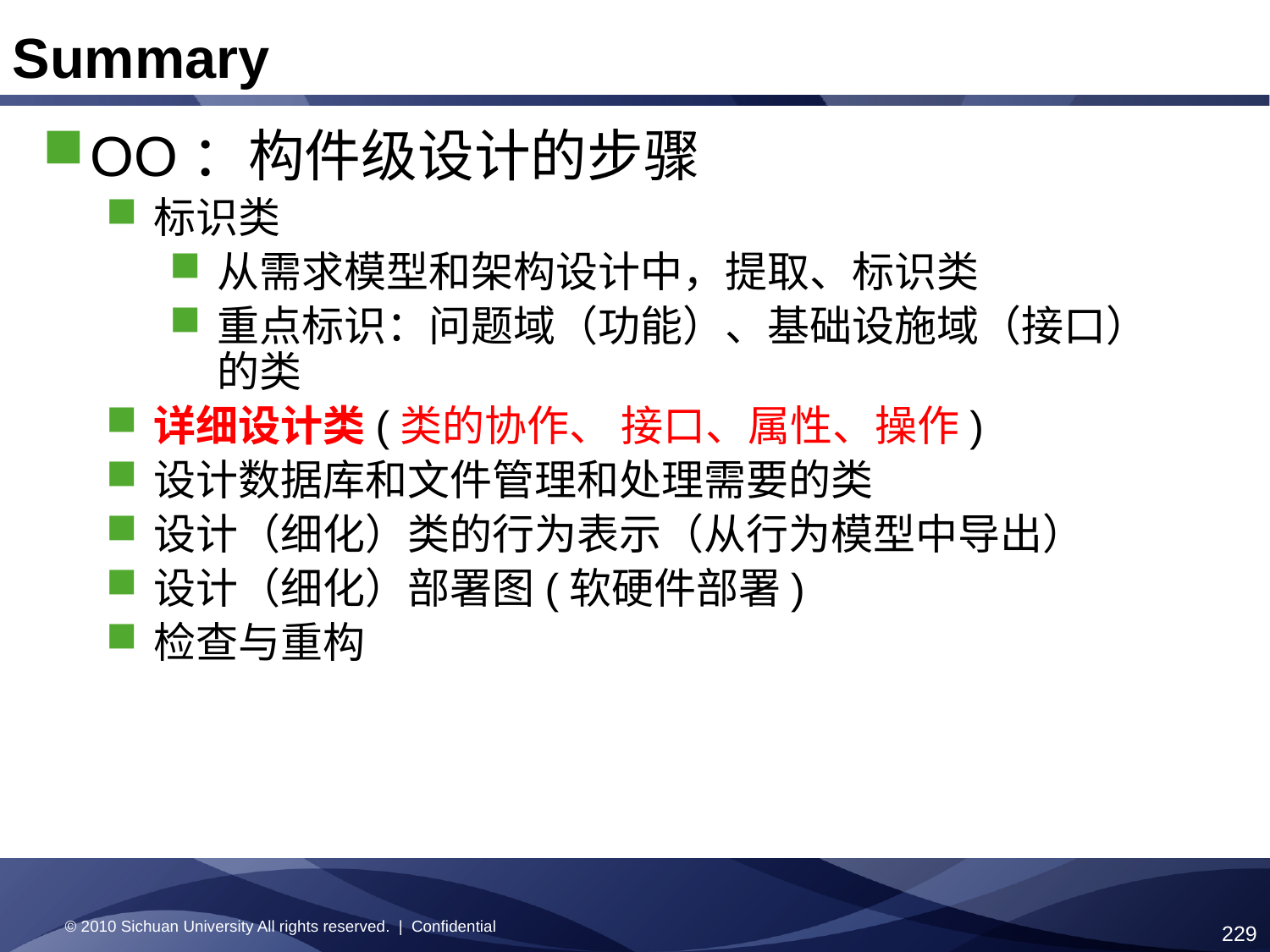

Summary
OO：构件级设计的步骤
标识类
从需求模型和架构设计中，提取、标识类
重点标识：问题域（功能）、基础设施域（接口）的类
详细设计类(类的协作、 接口、属性、操作)
设计数据库和文件管理和处理需要的类
设计（细化）类的行为表示（从行为模型中导出）
设计（细化）部署图(软硬件部署)
检查与重构
© 2010 Sichuan University All rights reserved.  |  Confidential
229